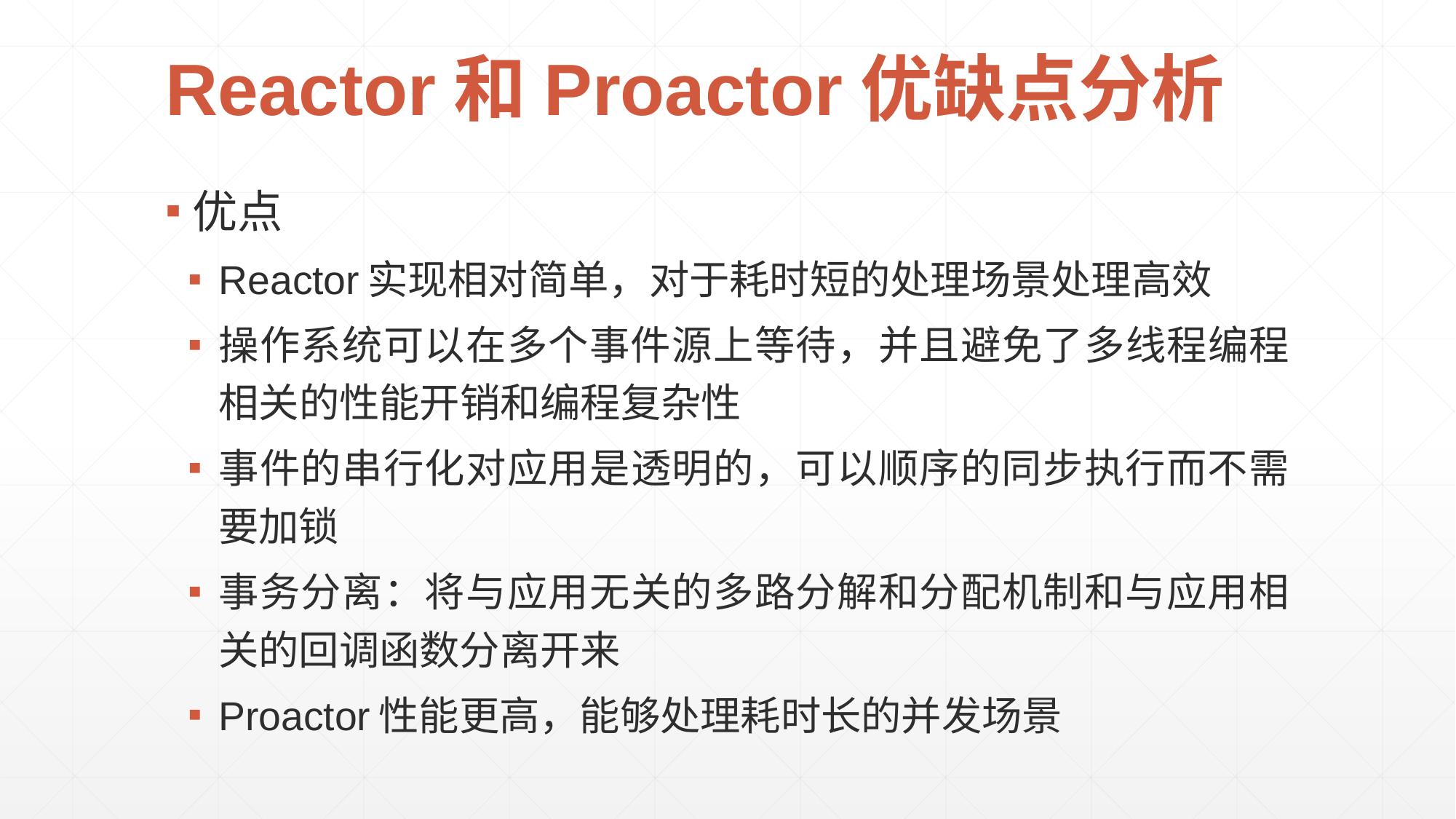

# Reactor和Proactor优缺点分析
优点
Reactor实现相对简单，对于耗时短的处理场景处理高效
操作系统可以在多个事件源上等待，并且避免了多线程编程相关的性能开销和编程复杂性
事件的串行化对应用是透明的，可以顺序的同步执行而不需要加锁
事务分离：将与应用无关的多路分解和分配机制和与应用相关的回调函数分离开来
Proactor性能更高，能够处理耗时长的并发场景